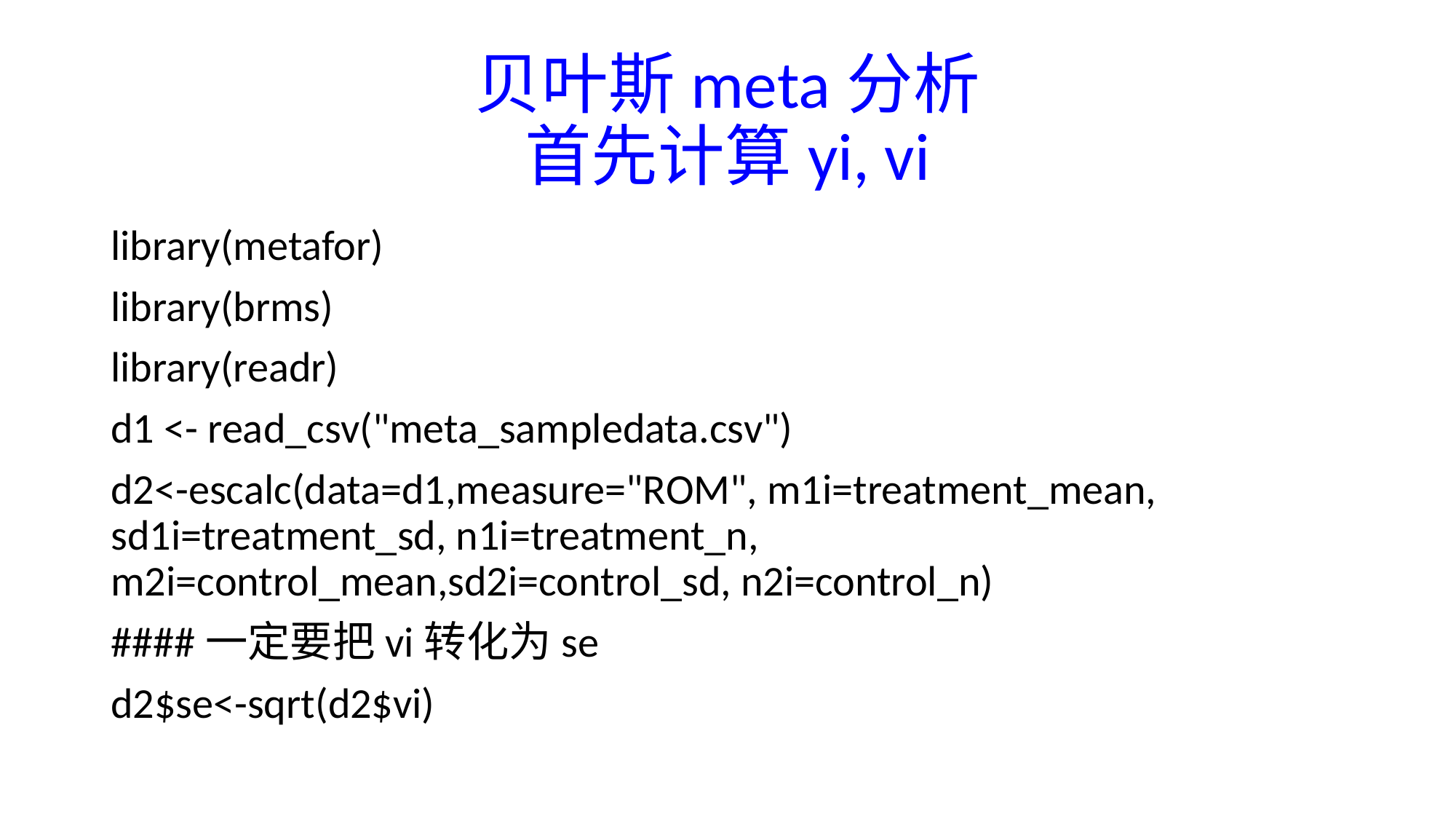

# 贝叶斯meta分析 首先计算yi, vi
library(metafor)
library(brms)
library(readr)
d1 <- read_csv("meta_sampledata.csv")
d2<-escalc(data=d1,measure="ROM", m1i=treatment_mean, sd1i=treatment_sd, n1i=treatment_n, m2i=control_mean,sd2i=control_sd, n2i=control_n)
####一定要把vi转化为se
d2$se<-sqrt(d2$vi)